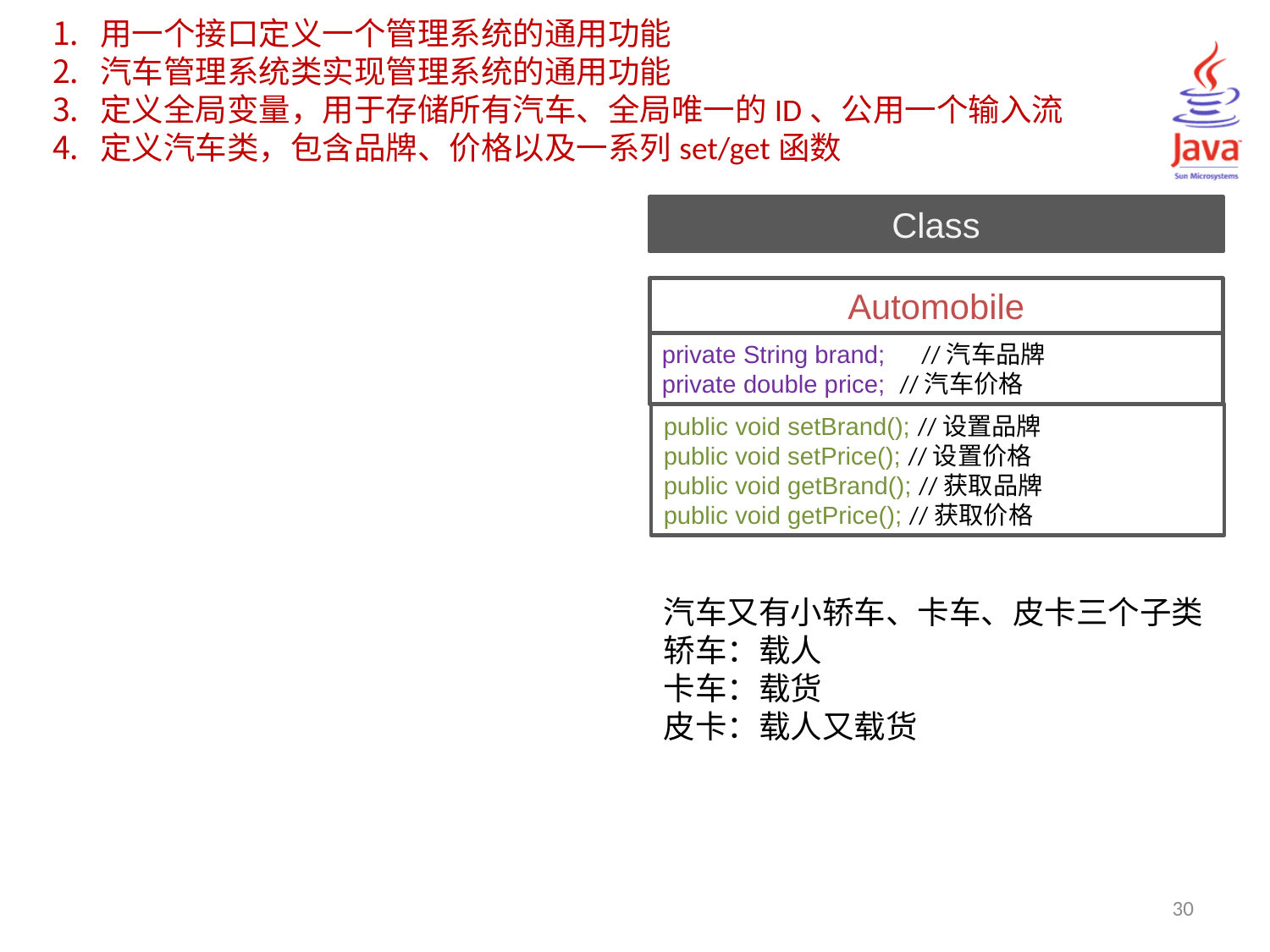

用一个接口定义一个管理系统的通用功能
汽车管理系统类实现管理系统的通用功能
定义全局变量，用于存储所有汽车、全局唯一的ID、公用一个输入流
定义汽车类，包含品牌、价格以及一系列set/get函数
Class
Automobile
private String brand;	 //汽车品牌
private double price;  //汽车价格
public void setBrand(); //设置品牌
public void setPrice(); //设置价格
public void getBrand(); //获取品牌
public void getPrice(); //获取价格
汽车又有小轿车、卡车、皮卡三个子类
轿车：载人
卡车：载货
皮卡：载人又载货
30